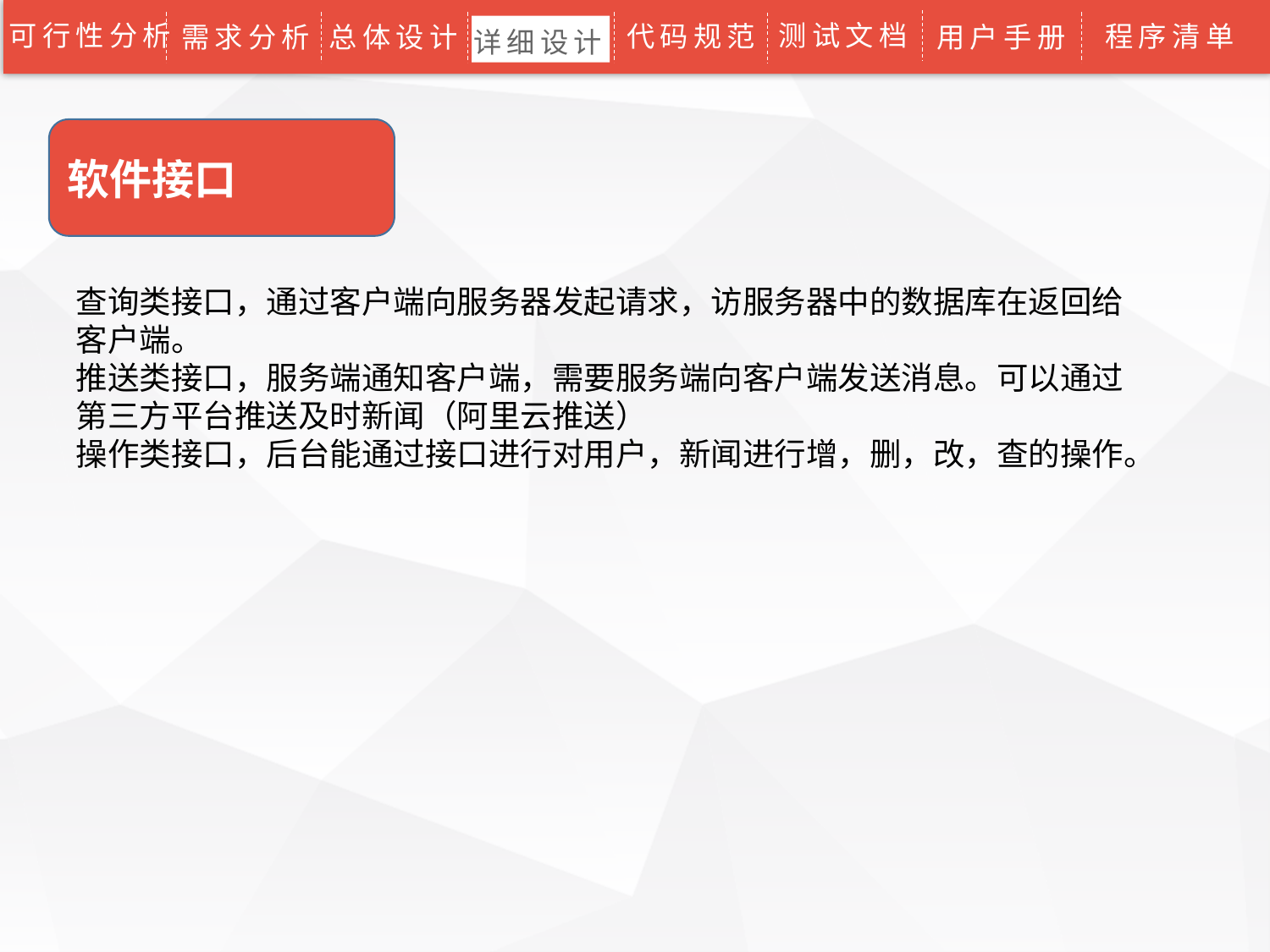

可行性分析
测试文档
代码规范
程序清单
需求分析
总体设计
用户手册

详细设计
软件接口
查询类接口，通过客户端向服务器发起请求，访服务器中的数据库在返回给客户端。
推送类接口，服务端通知客户端，需要服务端向客户端发送消息。可以通过第三方平台推送及时新闻（阿里云推送）
操作类接口，后台能通过接口进行对用户，新闻进行增，删，改，查的操作。